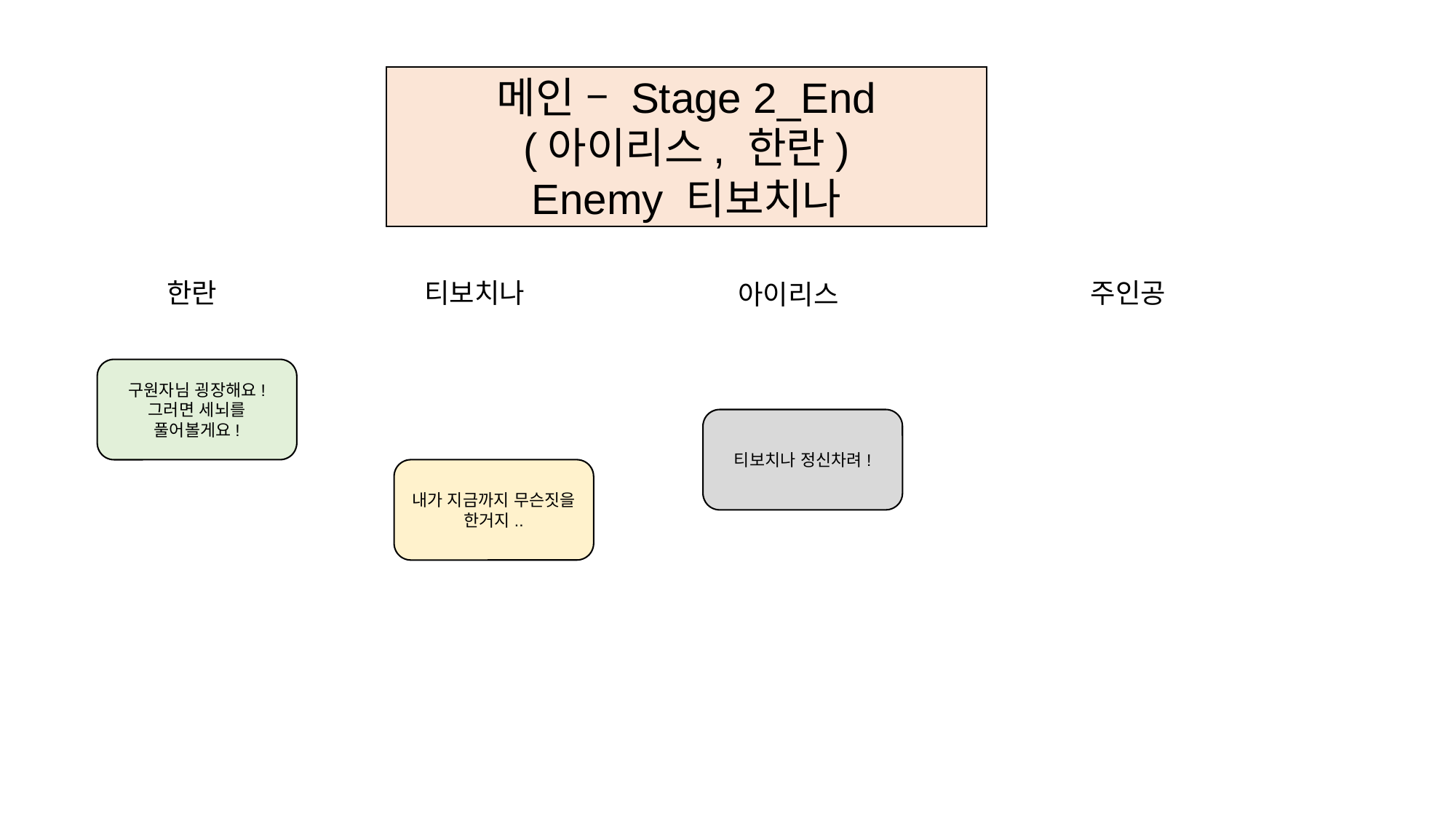

메인 – Stage 2_End
(아이리스, 한란)
Enemy 티보치나
티보치나
한란
주인공
아이리스
구원자님 굉장해요! 그러면 세뇌를 풀어볼게요!
티보치나 정신차려!
내가 지금까지 무슨짓을 한거지..